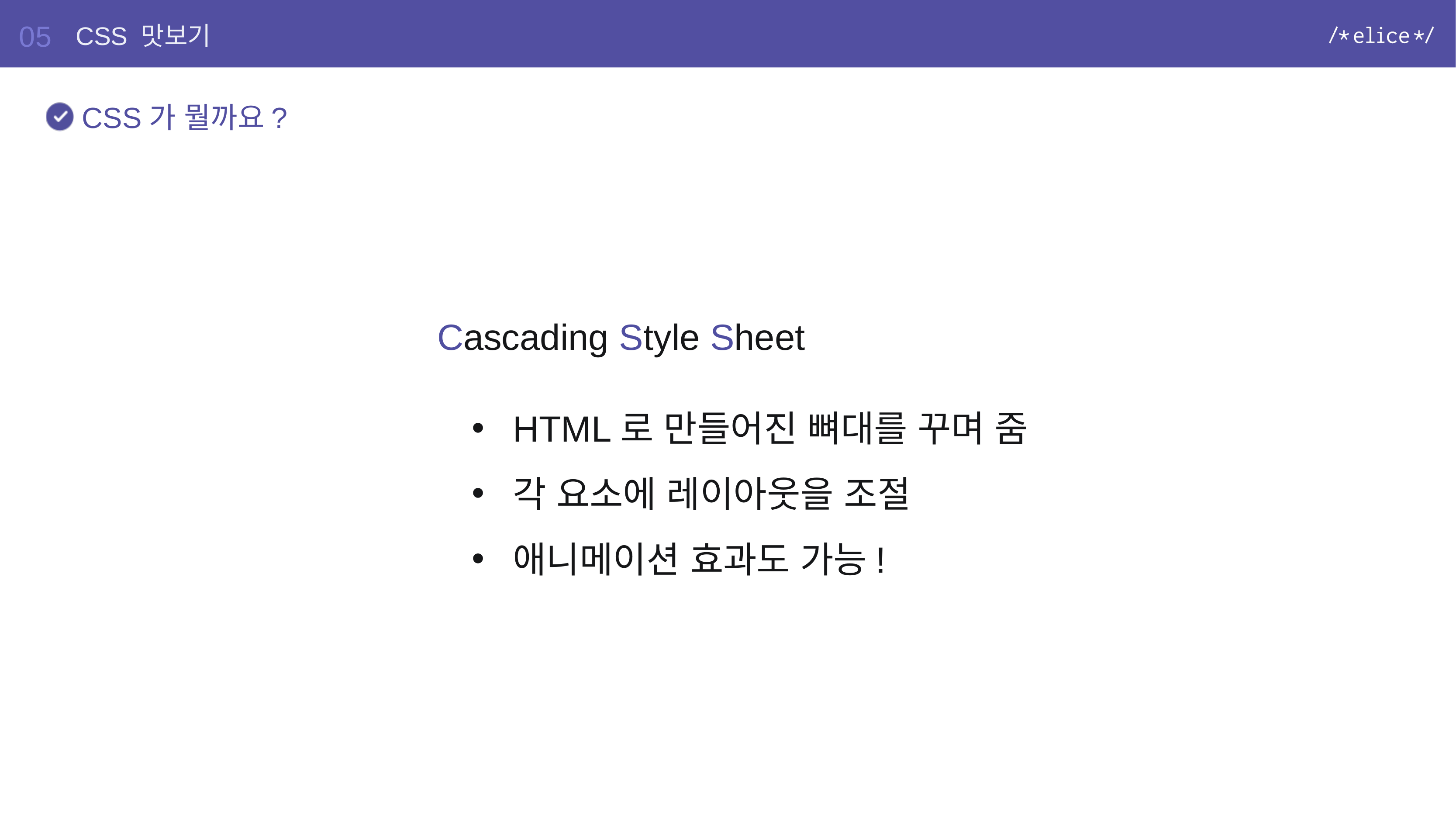

05
CSS 맛보기
CSS가 뭘까요?
Cascading Style Sheet
HTML로 만들어진 뼈대를 꾸며 줌
각 요소에 레이아웃을 조절
애니메이션 효과도 가능!